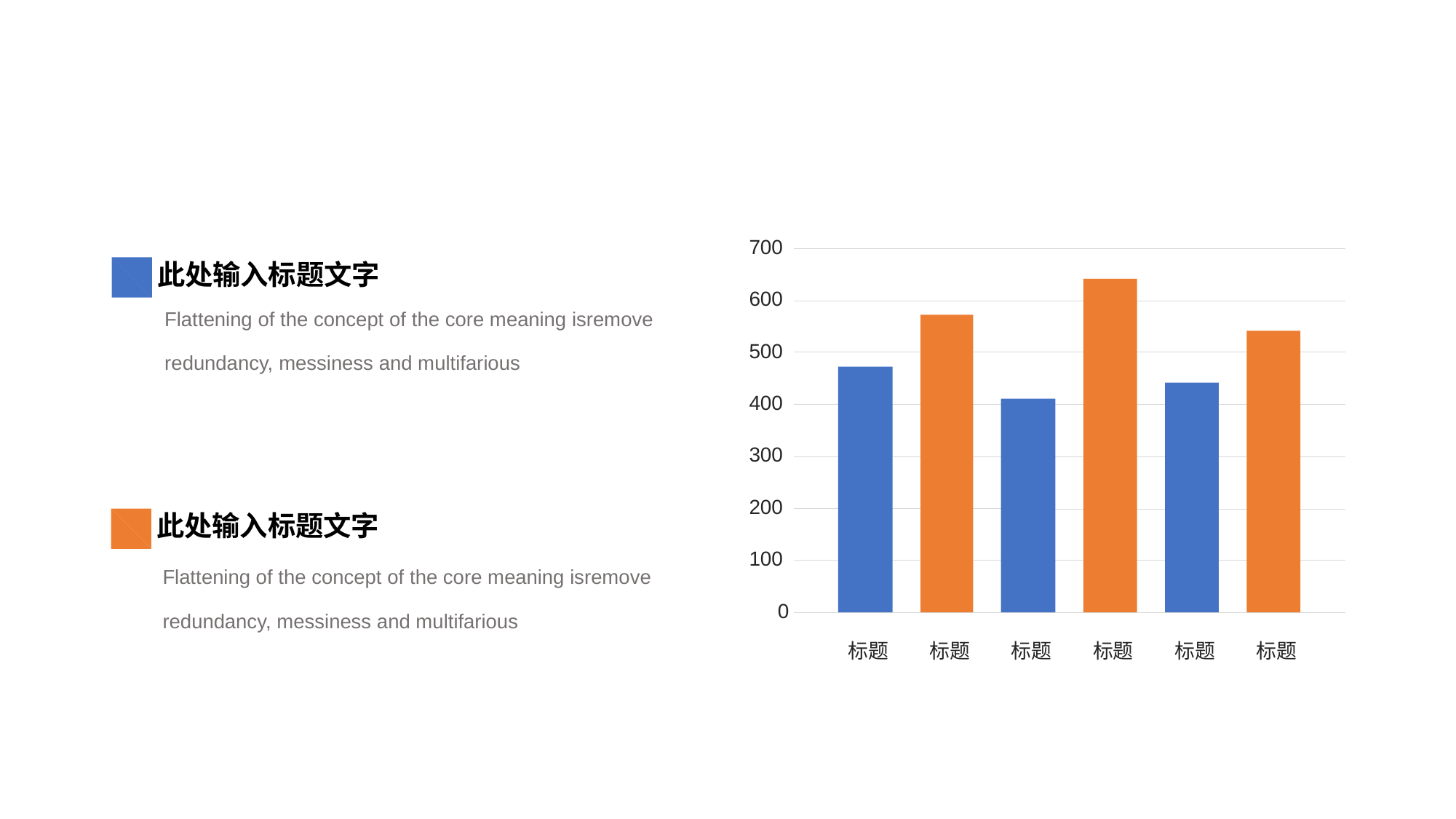

700

此处输入标题文字

600

Flattening of the concept of the core meaning isremove redundancy, messiness and multifarious

500

400

300

200
此处输入标题文字

100
Flattening of the concept of the core meaning isremove redundancy, messiness and multifarious

0

标题
标题
标题
标题
标题
标题